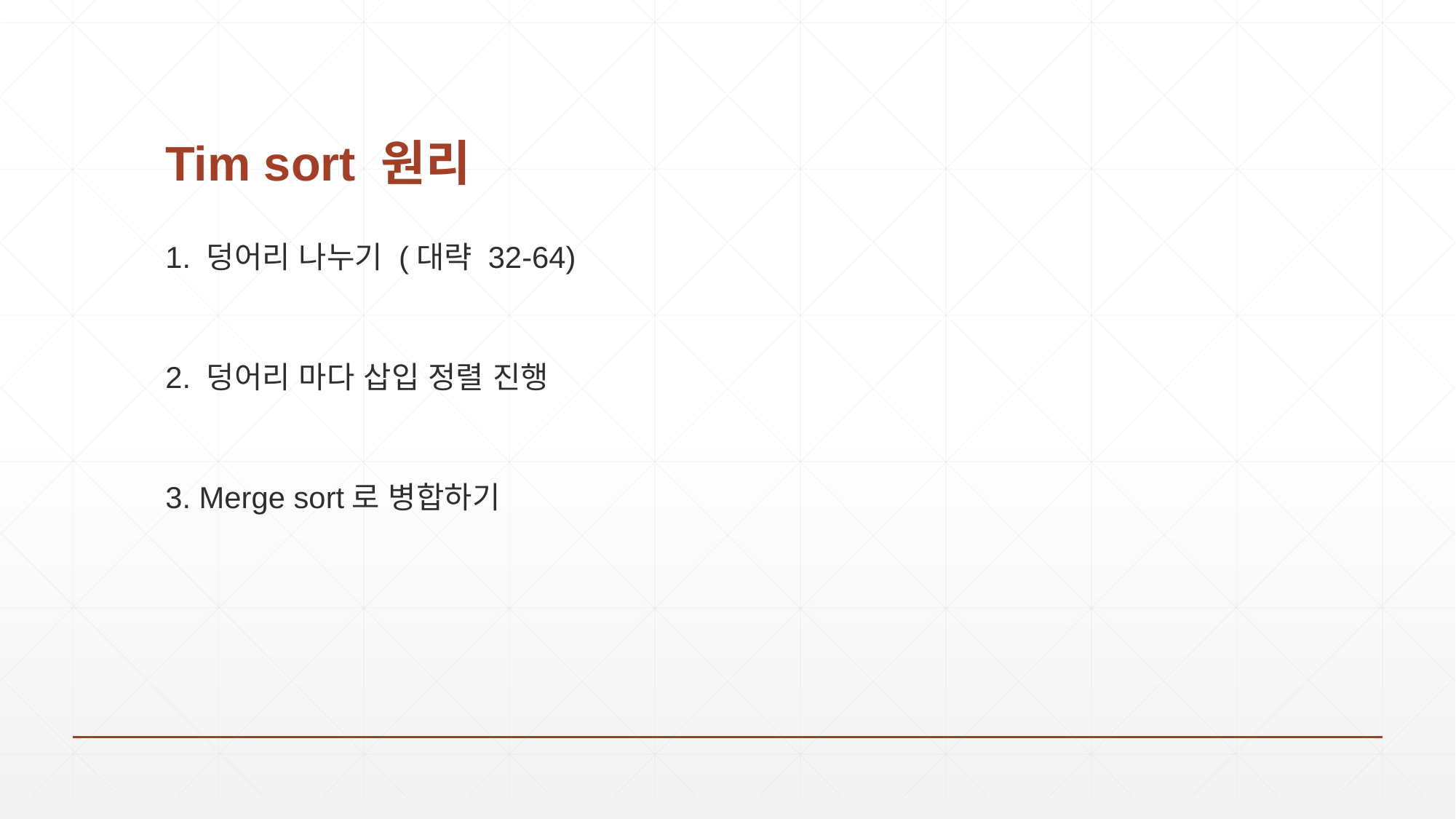

# Tim sort 원리
1. 덩어리 나누기 (대략 32-64)

2. 덩어리 마다 삽입 정렬 진행

3. Merge sort로 병합하기